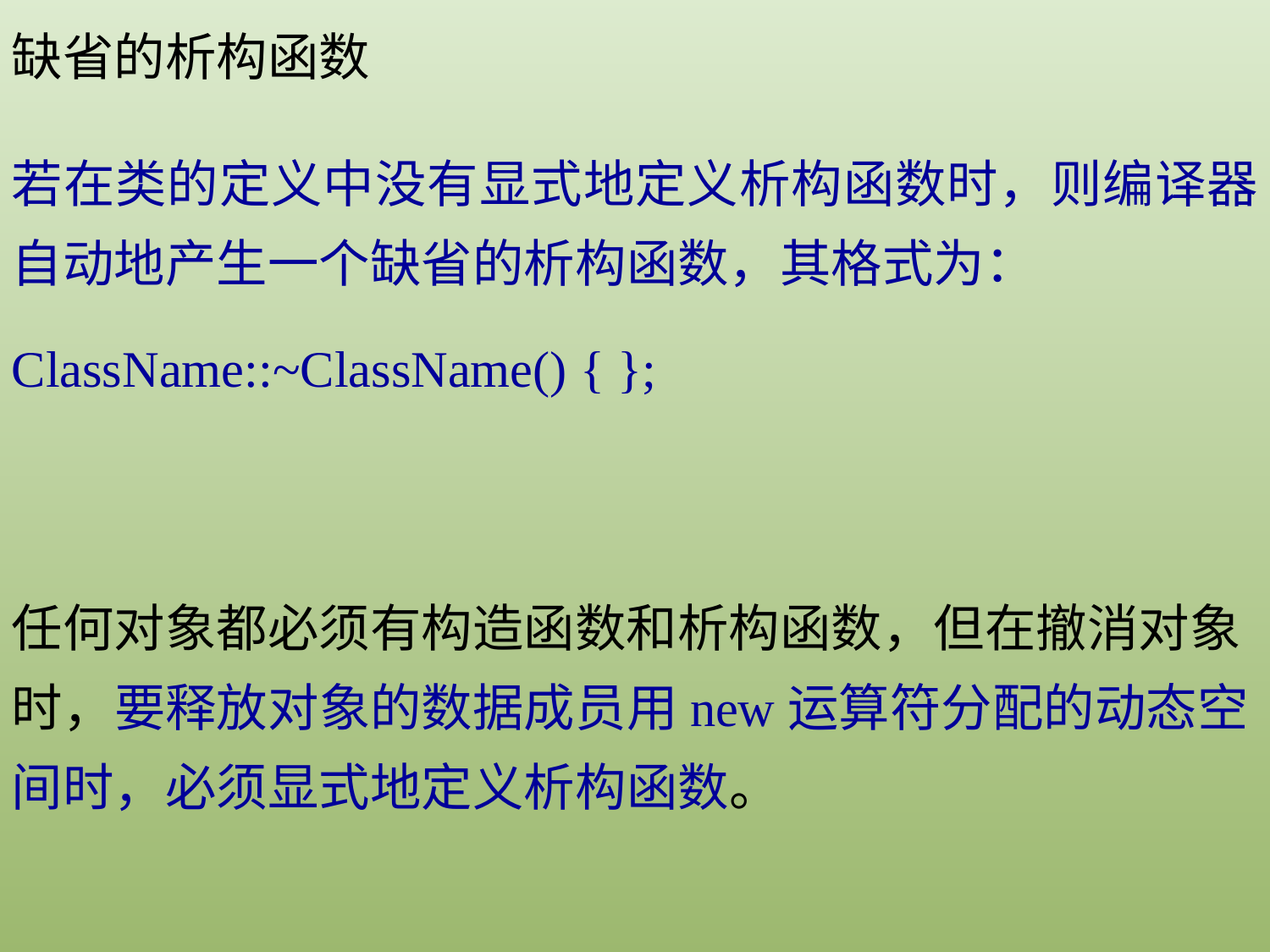

缺省的析构函数
若在类的定义中没有显式地定义析构函数时，则编译器自动地产生一个缺省的析构函数，其格式为：
ClassName::~ClassName() { };
任何对象都必须有构造函数和析构函数，但在撤消对象时，要释放对象的数据成员用new运算符分配的动态空间时，必须显式地定义析构函数。
687